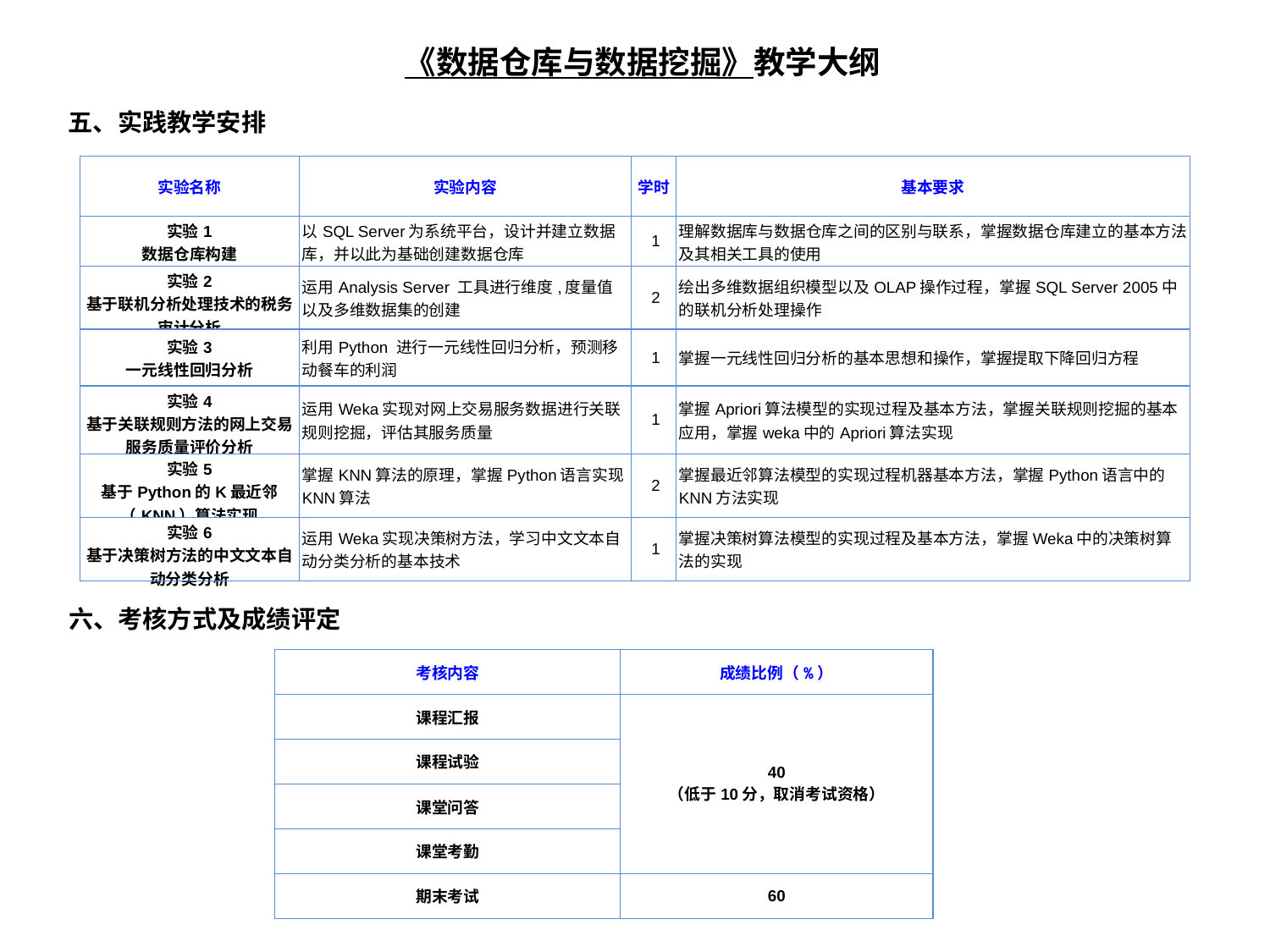

《数据仓库与数据挖掘》教学大纲
五、实践教学安排
| 实验名称 | 实验内容 | 学时 | 基本要求 |
| --- | --- | --- | --- |
| 实验1 数据仓库构建 | 以SQL Server为系统平台，设计并建立数据库，并以此为基础创建数据仓库 | 1 | 理解数据库与数据仓库之间的区别与联系，掌握数据仓库建立的基本方法及其相关工具的使用 |
| 实验2 基于联机分析处理技术的税务审计分析 | 运用Analysis Server 工具进行维度,度量值以及多维数据集的创建 | 2 | 绘出多维数据组织模型以及OLAP操作过程，掌握SQL Server 2005中的联机分析处理操作 |
| 实验3 一元线性回归分析 | 利用Python 进行一元线性回归分析，预测移动餐车的利润 | 1 | 掌握一元线性回归分析的基本思想和操作，掌握提取下降回归方程 |
| 实验4 基于关联规则方法的网上交易服务质量评价分析 | 运用Weka实现对网上交易服务数据进行关联规则挖掘，评估其服务质量 | 1 | 掌握Apriori算法模型的实现过程及基本方法，掌握关联规则挖掘的基本应用，掌握weka中的Apriori算法实现 |
| 实验5 基于Python的K最近邻（KNN）算法实现 | 掌握KNN算法的原理，掌握Python语言实现KNN算法 | 2 | 掌握最近邻算法模型的实现过程机器基本方法，掌握Python语言中的KNN方法实现 |
| 实验6 基于决策树方法的中文文本自动分类分析 | 运用Weka实现决策树方法，学习中文文本自动分类分析的基本技术 | 1 | 掌握决策树算法模型的实现过程及基本方法，掌握Weka中的决策树算法的实现 |
六、考核方式及成绩评定
| 考核内容 | 成绩比例（%） |
| --- | --- |
| 课程汇报 | 40 （低于10分，取消考试资格） |
| 课程试验 |  |
| 课堂问答 |  |
| 课堂考勤 |  |
| 期末考试 | 60 |